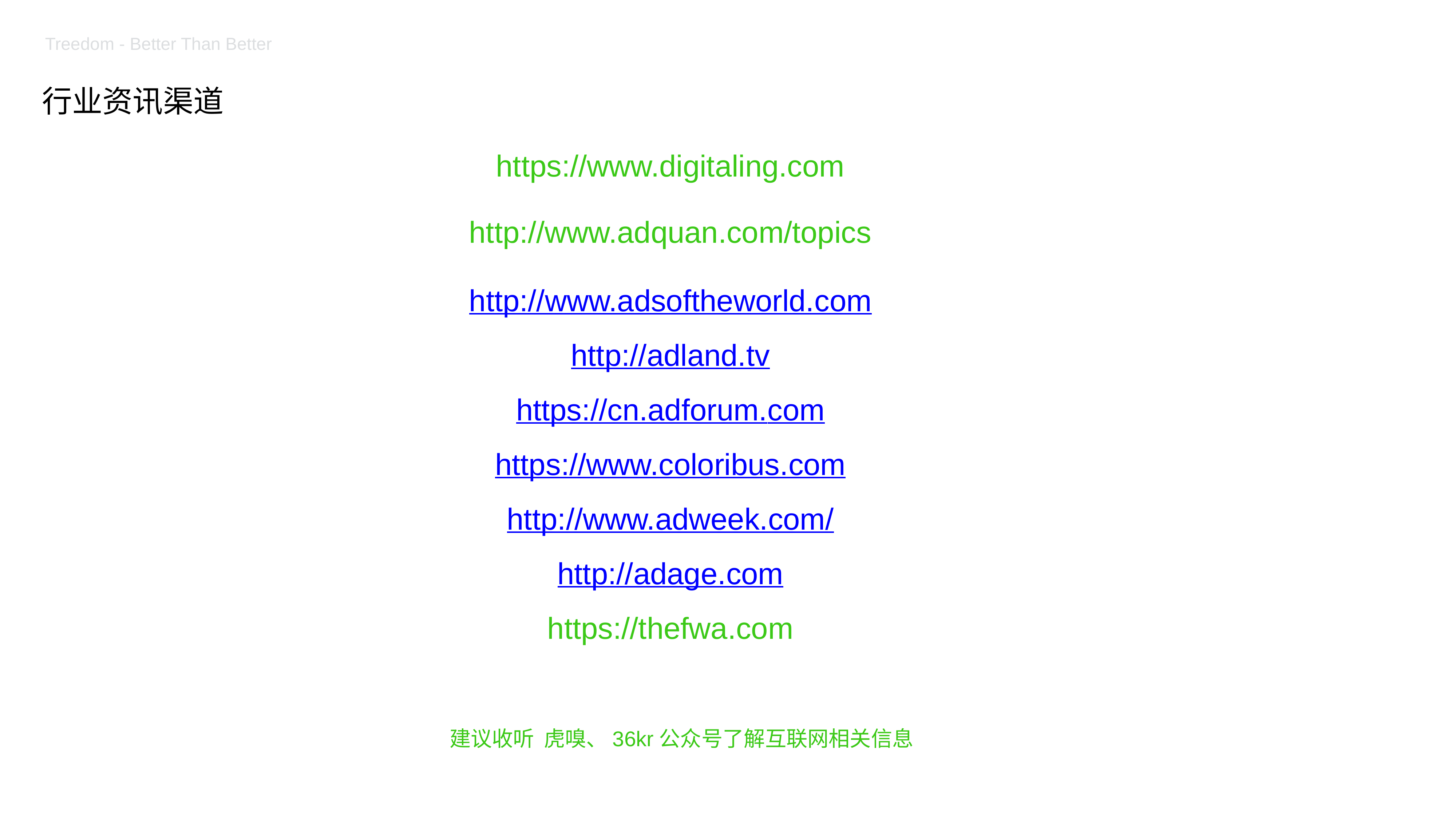

Treedom - Better Than Better
行业资讯渠道
https://www.digitaling.com
http://www.adquan.com/topics
http://www.adsoftheworld.com
http://adland.tv
https://cn.adforum.com
https://www.coloribus.com
http://www.adweek.com/
http://adage.com
https://thefwa.com
建议收听  虎嗅、36kr公众号了解互联网相关信息